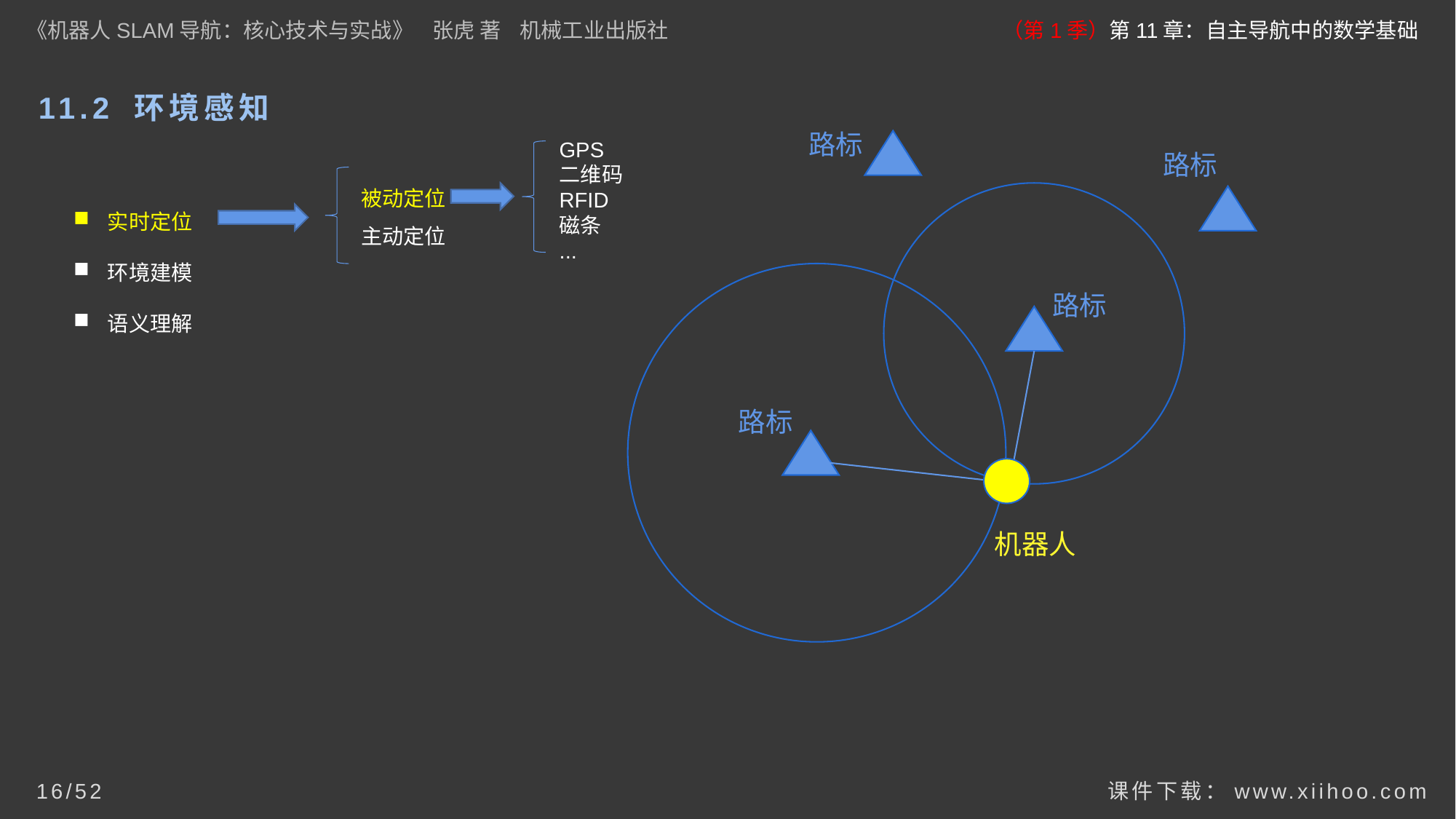

《机器人SLAM导航：核心技术与实战》    张虎 著    机械工业出版社
（第1季）第11章：自主导航中的数学基础
# 11.2 环境感知
路标
GPS
二维码
RFID
磁条
...

路标
被动定位
主动定位

实时定位
环境建模
语义理解

路标

路标

机器人
课件下载：www.xiihoo.com
16/52